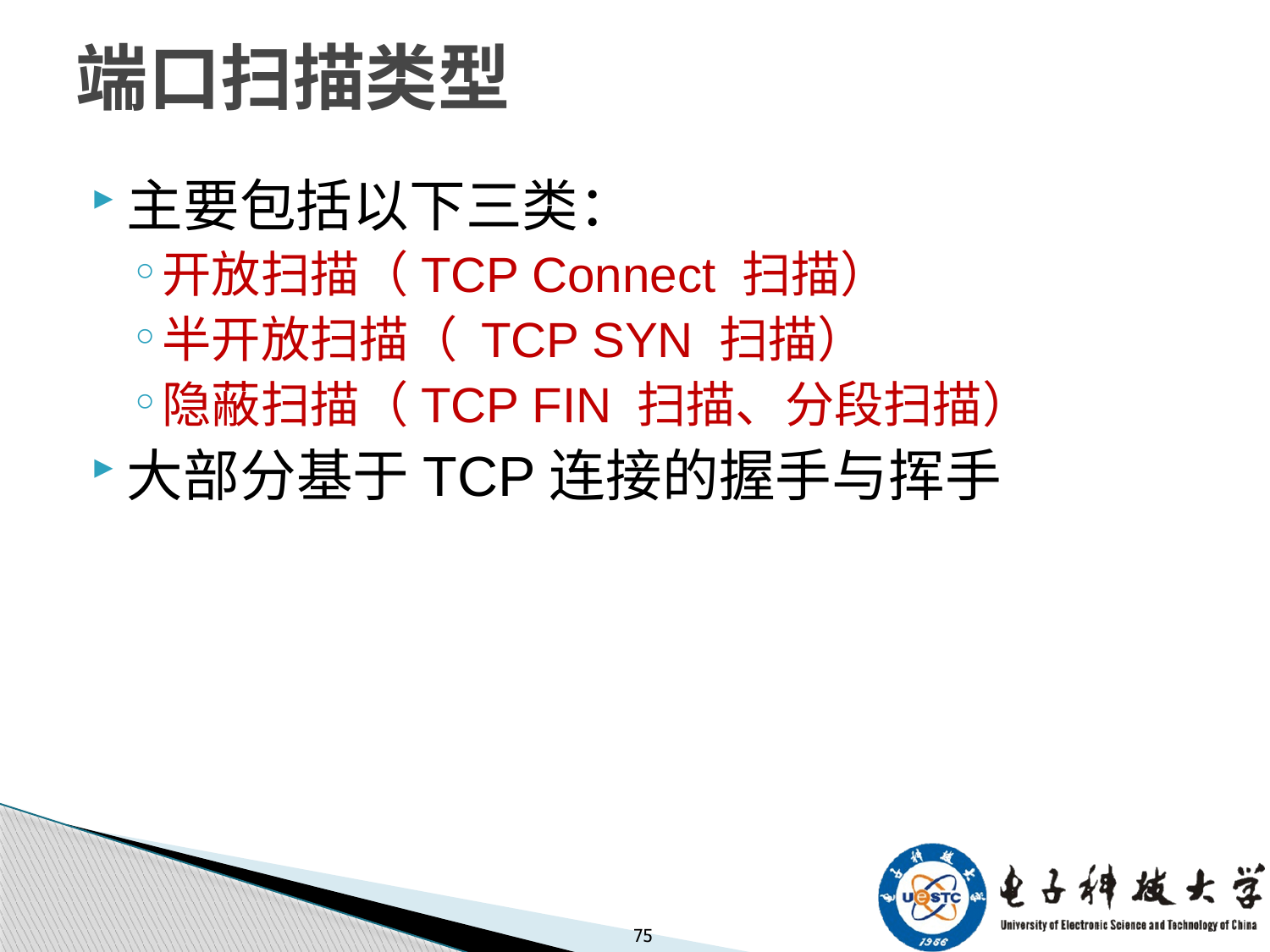

# 端口扫描类型
主要包括以下三类：
开放扫描（TCP Connect 扫描）
半开放扫描（ TCP SYN 扫描）
隐蔽扫描（TCP FIN 扫描、分段扫描）
大部分基于TCP连接的握手与挥手
75